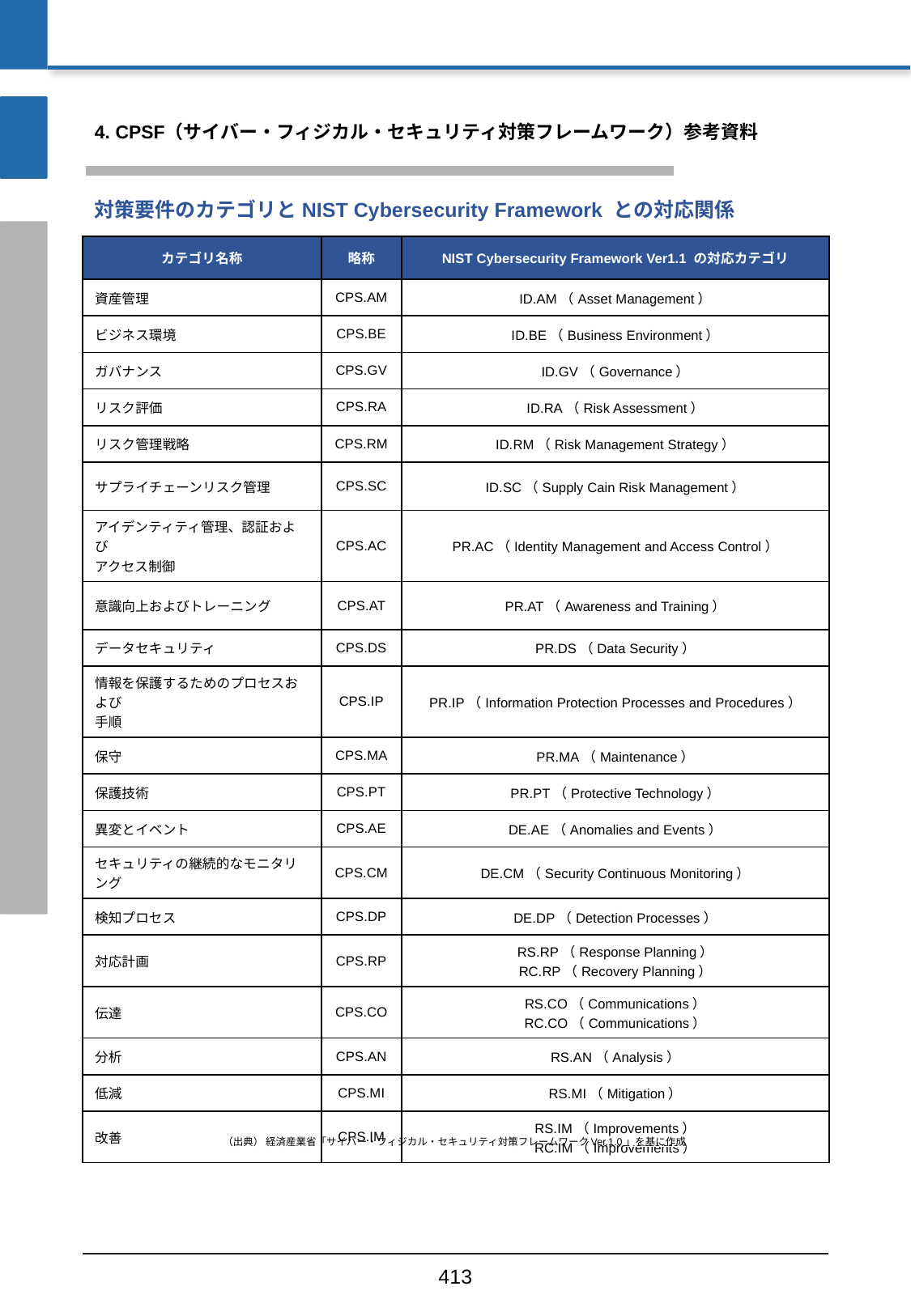

4. CPSF（サイバー・フィジカル・セキュリティ対策フレームワーク）参考資料
対策要件のカテゴリとNIST Cybersecurity Framework との対応関係
| カテゴリ名称 | 略称 | NIST Cybersecurity Framework Ver1.1 の対応カテゴリ |
| --- | --- | --- |
| 資産管理 | CPS.AM | ID.AM（Asset Management） |
| ビジネス環境 | CPS.BE | ID.BE（Business Environment） |
| ガバナンス | CPS.GV | ID.GV（Governance） |
| リスク評価 | CPS.RA | ID.RA（Risk Assessment） |
| リスク管理戦略 | CPS.RM | ID.RM（Risk Management Strategy） |
| サプライチェーンリスク管理 | CPS.SC | ID.SC（Supply Cain Risk Management） |
| アイデンティティ管理、認証および アクセス制御 | CPS.AC | PR.AC（Identity Management and Access Control） |
| 意識向上およびトレーニング | CPS.AT | PR.AT（Awareness and Training） |
| データセキュリティ | CPS.DS | PR.DS（Data Security） |
| 情報を保護するためのプロセスおよび 手順 | CPS.IP | PR.IP（Information Protection Processes and Procedures） |
| 保守 | CPS.MA | PR.MA（Maintenance） |
| 保護技術 | CPS.PT | PR.PT（Protective Technology） |
| 異変とイベント | CPS.AE | DE.AE（Anomalies and Events） |
| セキュリティの継続的なモニタリング | CPS.CM | DE.CM（Security Continuous Monitoring） |
| 検知プロセス | CPS.DP | DE.DP（Detection Processes） |
| 対応計画 | CPS.RP | RS.RP（Response Planning） RC.RP（Recovery Planning） |
| 伝達 | CPS.CO | RS.CO（Communications） RC.CO（Communications） |
| 分析 | CPS.AN | RS.AN（Analysis） |
| 低減 | CPS.MI | RS.MI（Mitigation） |
| 改善 | CPS.IM | RS.IM（Improvements） RC.IM（Improvements） |
（出典） 経済産業省「サイバー・フィジカル・セキュリティ対策フレームワークVer.1.0」を基に作成
413